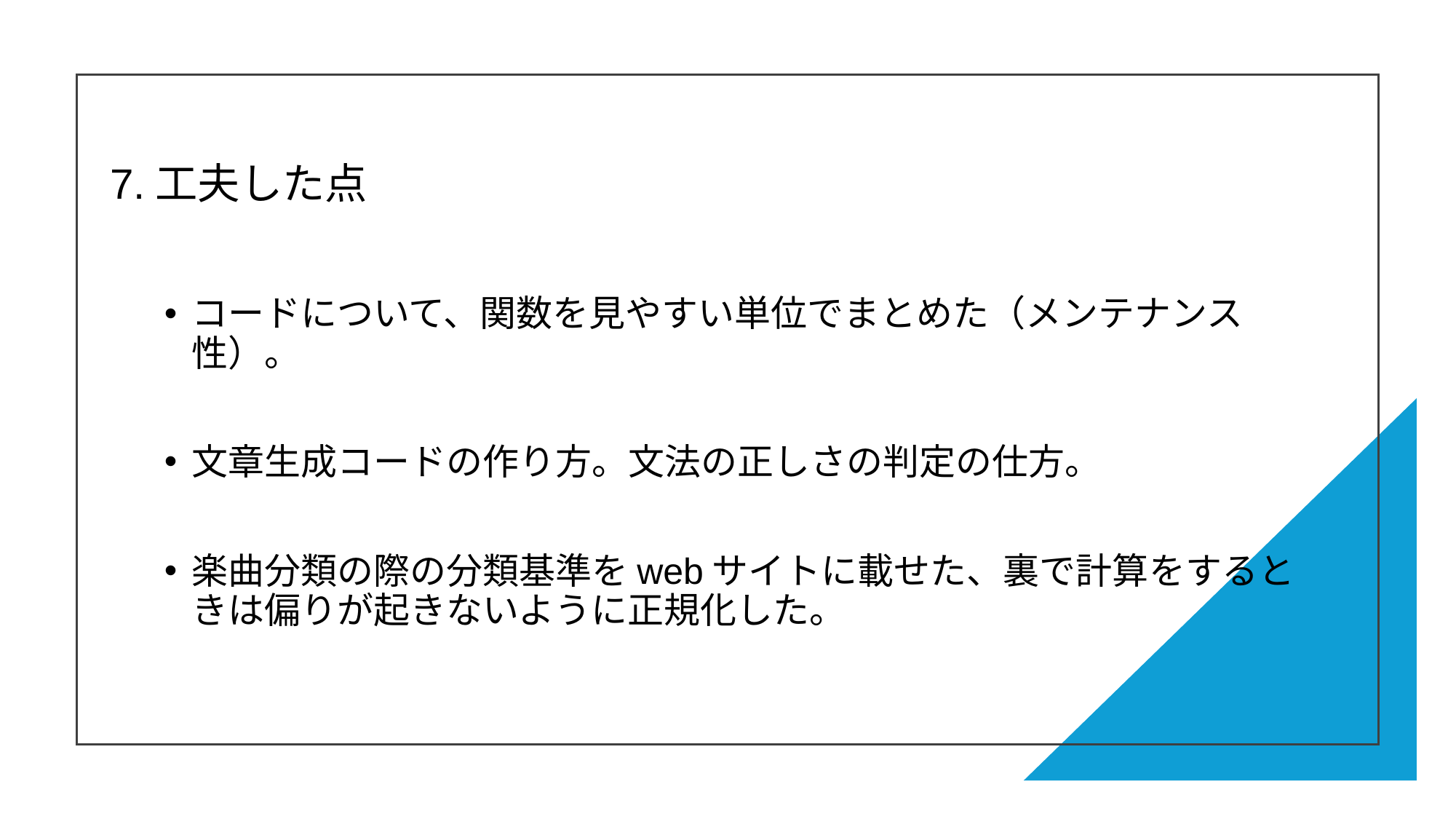

# 7.工夫した点

コードについて、関数を見やすい単位でまとめた（メンテナンス性）。

文章生成コードの作り方。文法の正しさの判定の仕方。

楽曲分類の際の分類基準をwebサイトに載せた、裏で計算をするときは偏りが起きないように正規化した。

15